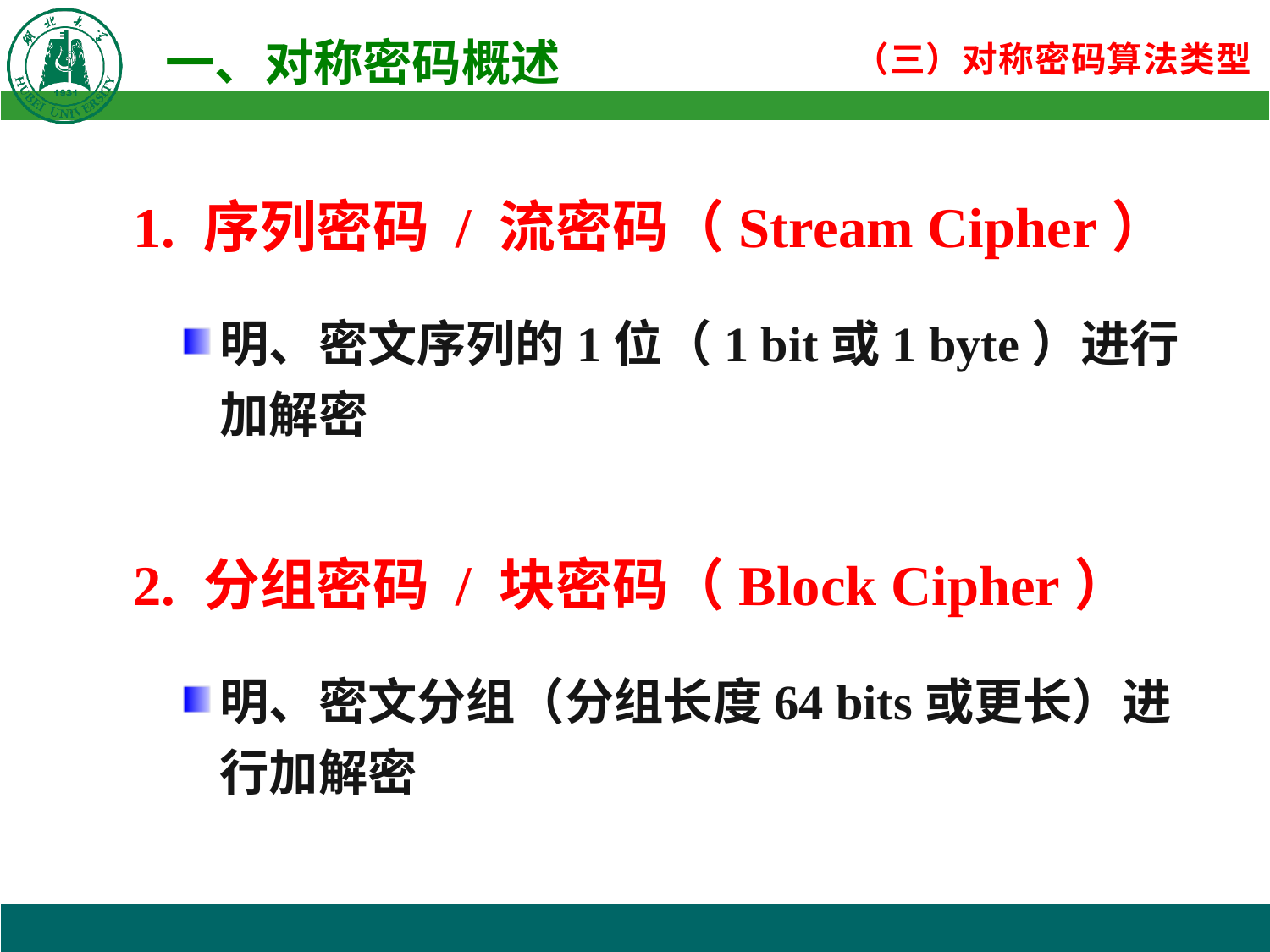

1. 序列密码 / 流密码（Stream Cipher）
明、密文序列的1位（1 bit或1 byte）进行加解密

2. 分组密码 / 块密码（Block Cipher）
明、密文分组（分组长度64 bits或更长）进行加解密